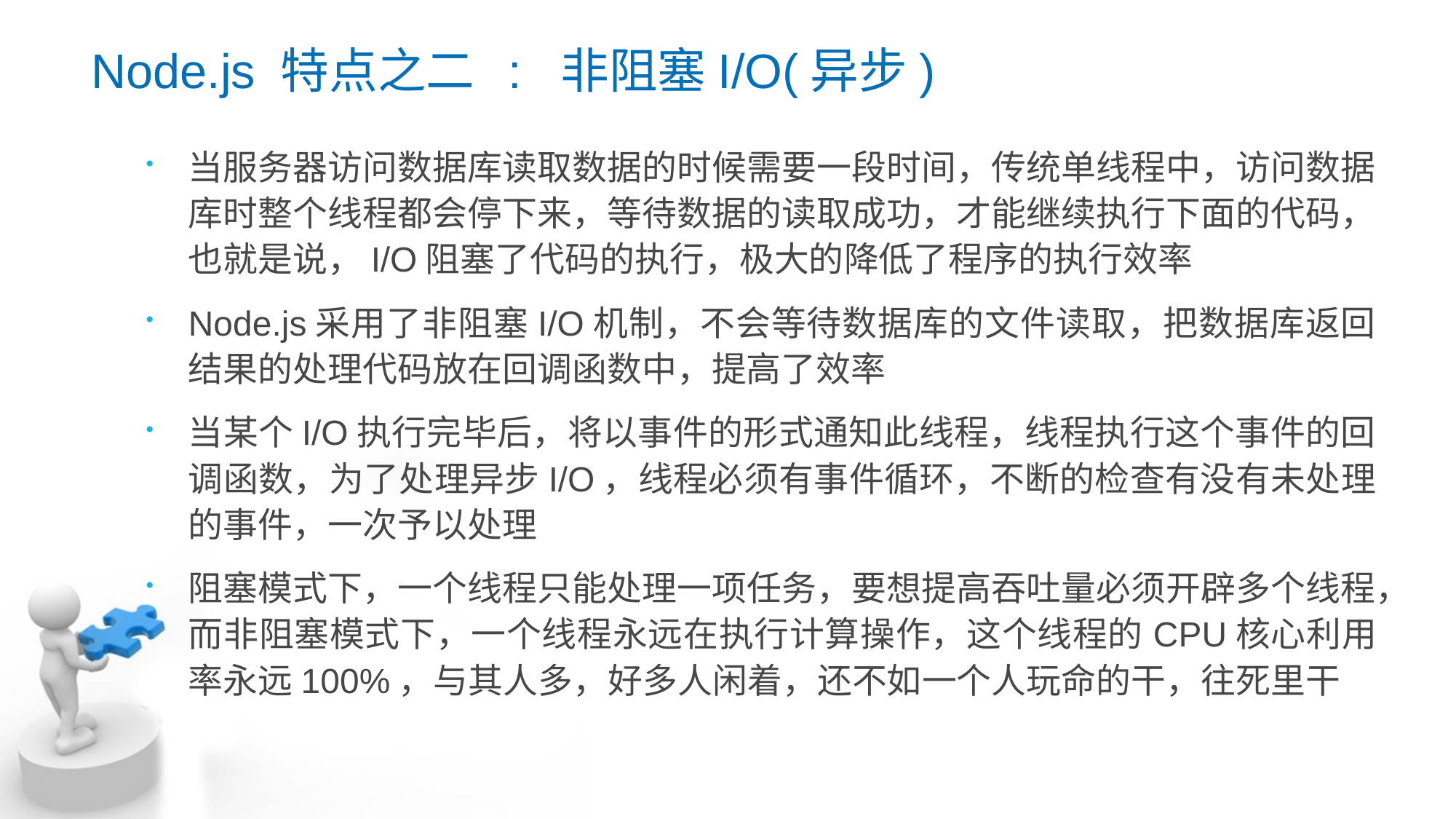

# Node.js 特点之二  :  非阻塞I/O(异步)
当服务器访问数据库读取数据的时候需要一段时间，传统单线程中，访问数据库时整个线程都会停下来，等待数据的读取成功，才能继续执行下面的代码，也就是说，I/O阻塞了代码的执行，极大的降低了程序的执行效率
Node.js采用了非阻塞I/O机制，不会等待数据库的文件读取，把数据库返回结果的处理代码放在回调函数中，提高了效率
当某个I/O执行完毕后，将以事件的形式通知此线程，线程执行这个事件的回调函数，为了处理异步I/O，线程必须有事件循环，不断的检查有没有未处理的事件，一次予以处理
阻塞模式下，一个线程只能处理一项任务，要想提高吞吐量必须开辟多个线程，而非阻塞模式下，一个线程永远在执行计算操作，这个线程的CPU核心利用率永远100%，与其人多，好多人闲着，还不如一个人玩命的干，往死里干